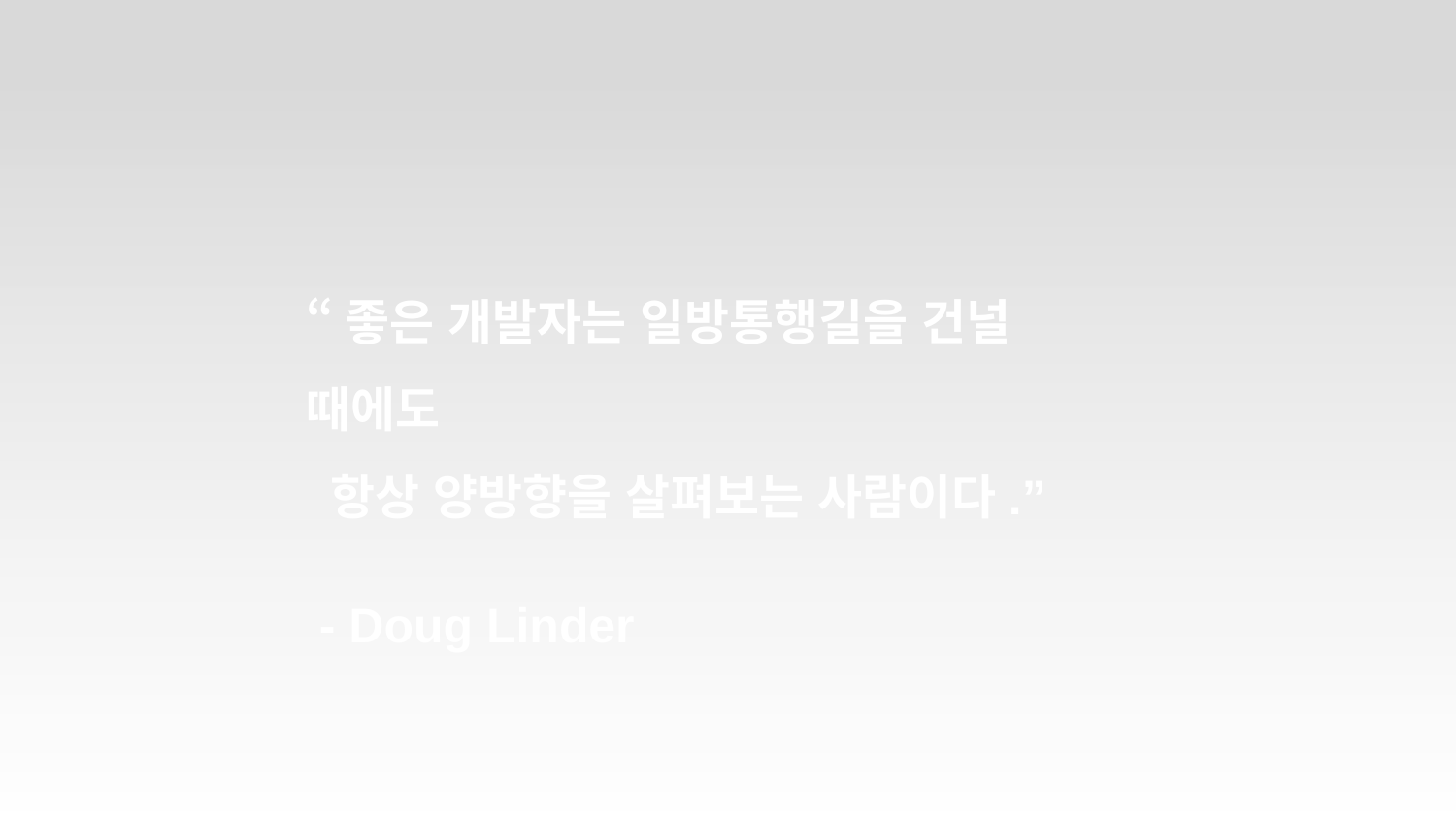

“좋은 개발자는 일방통행길을 건널 때에도
 항상 양방향을 살펴보는 사람이다.”
 - Doug Linder